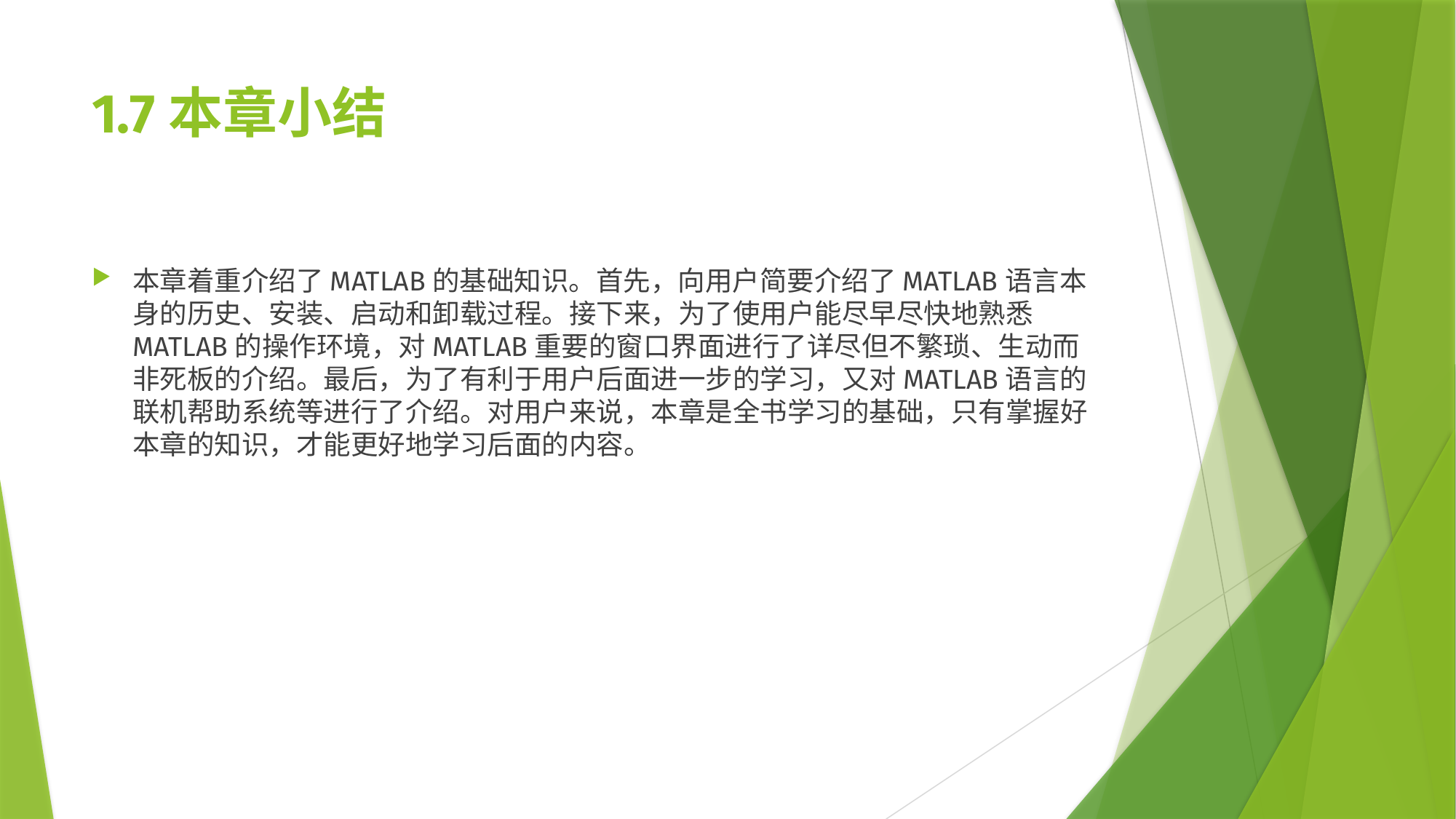

# 1.7本章小结
本章着重介绍了MATLAB的基础知识。首先，向用户简要介绍了MATLAB语言本身的历史、安装、启动和卸载过程。接下来，为了使用户能尽早尽快地熟悉MATLAB的操作环境，对MATLAB重要的窗口界面进行了详尽但不繁琐、生动而非死板的介绍。最后，为了有利于用户后面进一步的学习，又对MATLAB语言的联机帮助系统等进行了介绍。对用户来说，本章是全书学习的基础，只有掌握好本章的知识，才能更好地学习后面的内容。